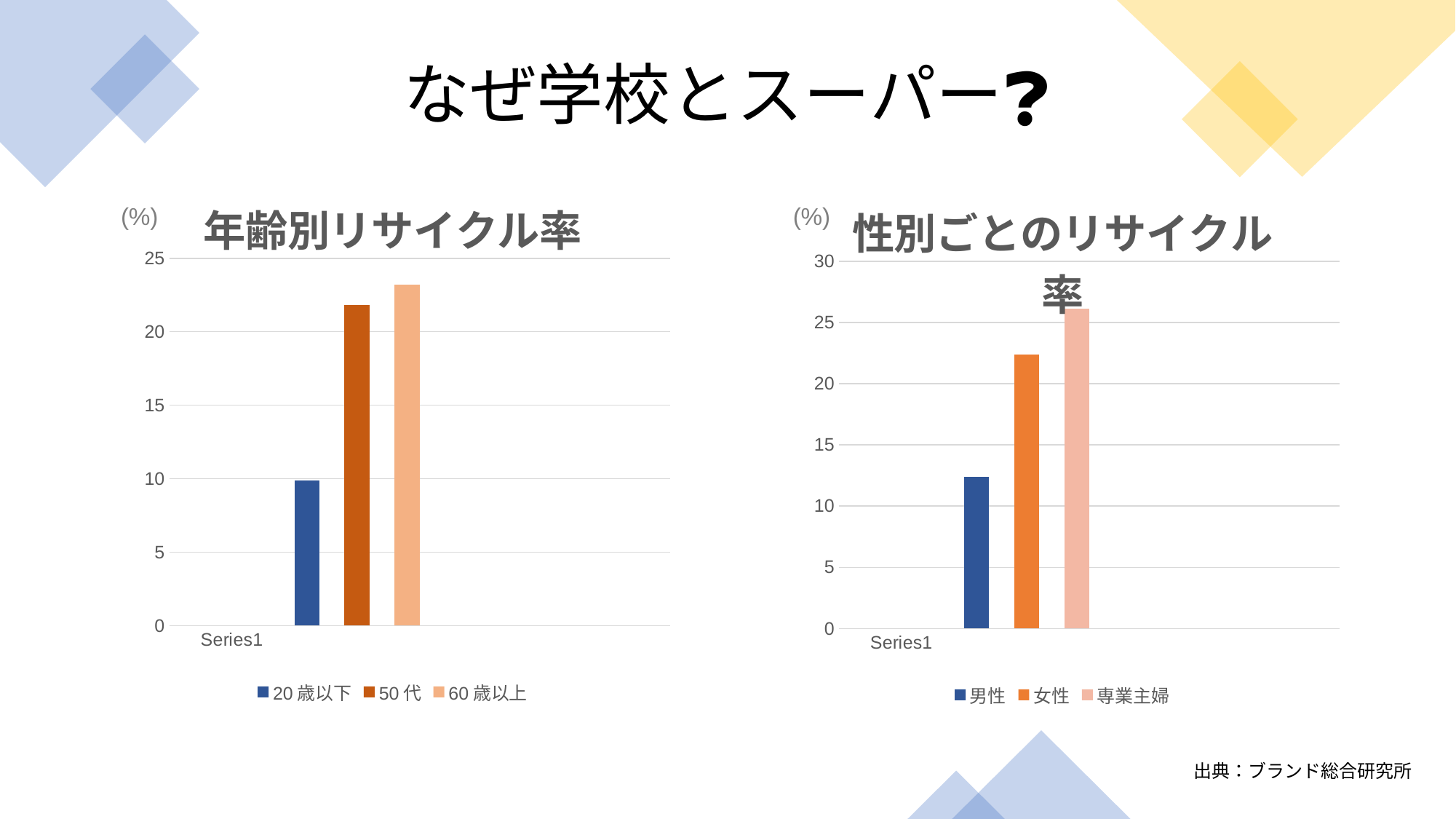

なぜ学校とスーパー❓

### Chart: 年齢別リサイクル率

| Category | 20歳以下 | 50代 | 60歳以上 |
|---|---|---|---|
|  | None | None | None |
|  | 9.9 | 21.8 | 23.2 |
|  | None | None | None |
|  | None | None | None |

### Chart: 性別ごとのリサイクル率

| Category | 男性 | 女性 | 専業主婦 |
|---|---|---|---|
|  | None | None | None |
|  | 12.4 | 22.4 | 26.1 |
|  | None | None | None |
|  | None | None | None |
(%)
(%)

出典：ブランド総合研究所